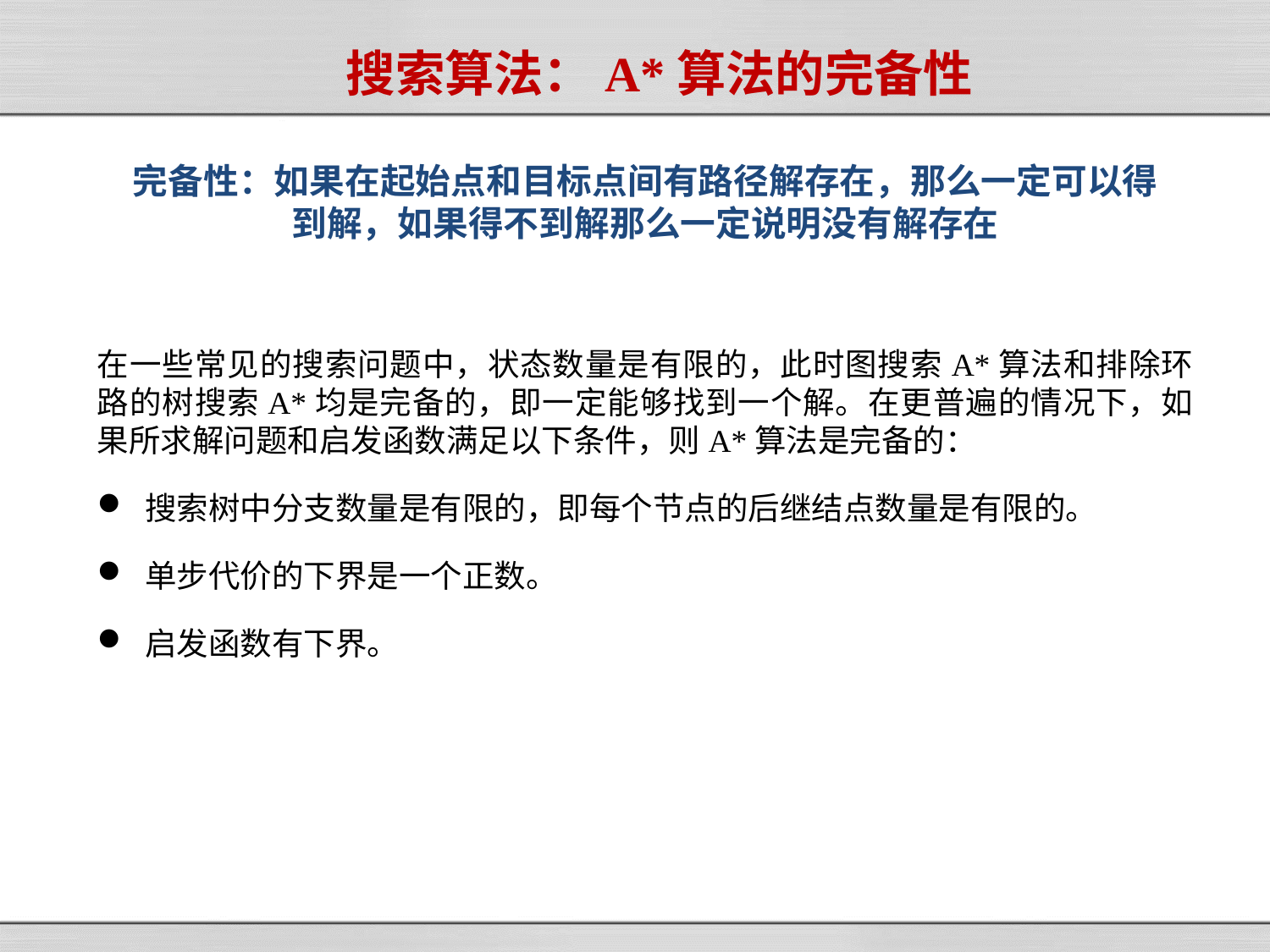

搜索算法：A*算法的完备性

完备性：如果在起始点和目标点间有路径解存在，那么一定可以得到解，如果得不到解那么一定说明没有解存在
在一些常见的搜索问题中，状态数量是有限的，此时图搜索A*算法和排除环路的树搜索A*均是完备的，即一定能够找到一个解。在更普遍的情况下，如果所求解问题和启发函数满足以下条件，则A*算法是完备的：

搜索树中分支数量是有限的，即每个节点的后继结点数量是有限的。

单步代价的下界是一个正数。

启发函数有下界。